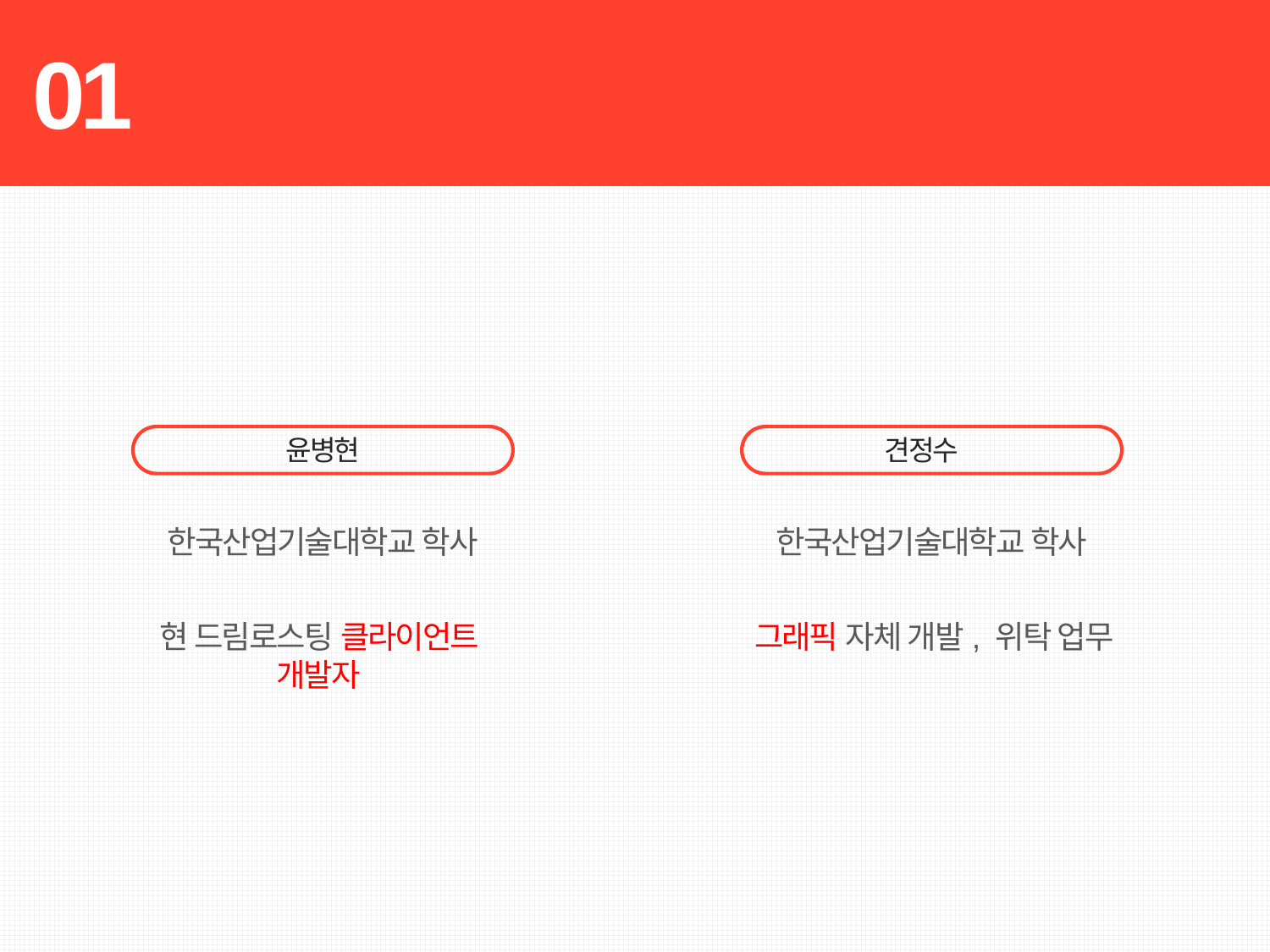

01
팀원 약력
팀 소 개
49.6%
윤병현

견정수

한국산업기술대학교 학사
한국산업기술대학교 학사
그래픽 자체 개발, 위탁 업무
현 드림로스팅 클라이언트 개발자